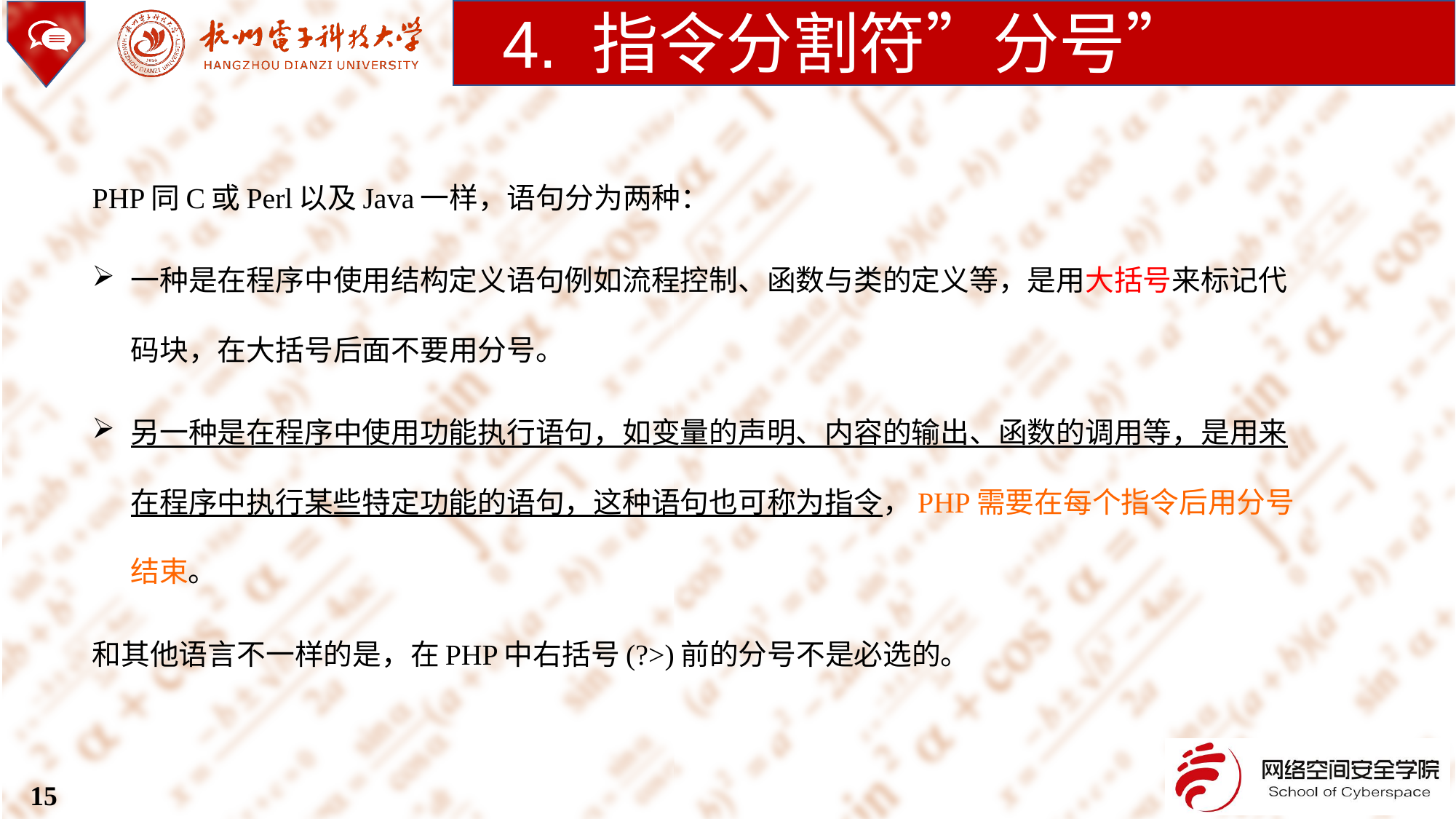

4. 指令分割符”分号”
PHP同C或Perl以及Java一样，语句分为两种：
一种是在程序中使用结构定义语句例如流程控制、函数与类的定义等，是用大括号来标记代码块，在大括号后面不要用分号。
另一种是在程序中使用功能执行语句，如变量的声明、内容的输出、函数的调用等，是用来在程序中执行某些特定功能的语句，这种语句也可称为指令，PHP需要在每个指令后用分号结束。
和其他语言不一样的是，在PHP中右括号(?>)前的分号不是必选的。
15